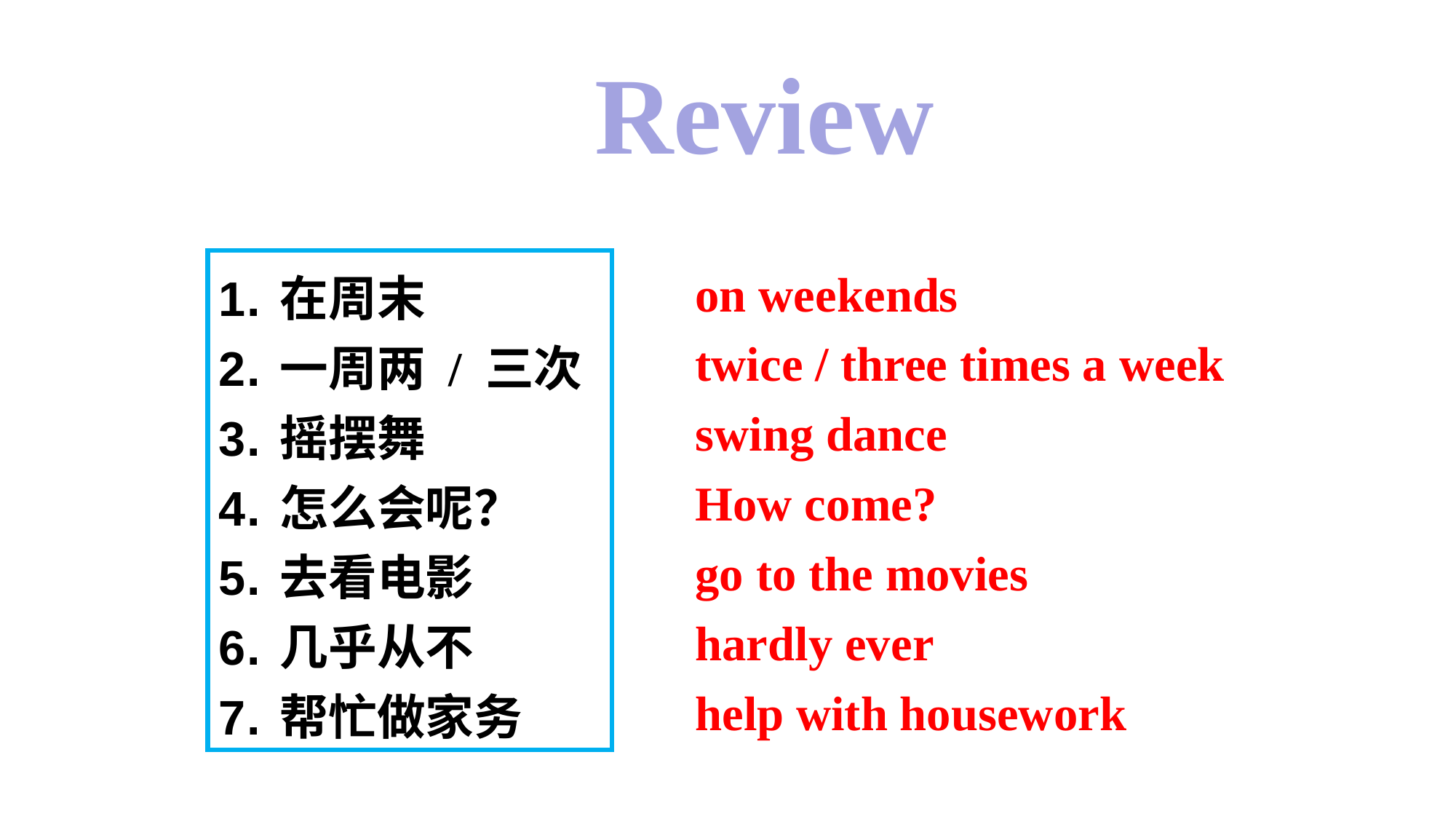

Review
on weekends
twice / three times a week
swing dance
How come?
go to the movies
hardly ever
help with housework
在周末
一周两 / 三次
摇摆舞
怎么会呢？
去看电影
几乎从不
帮忙做家务